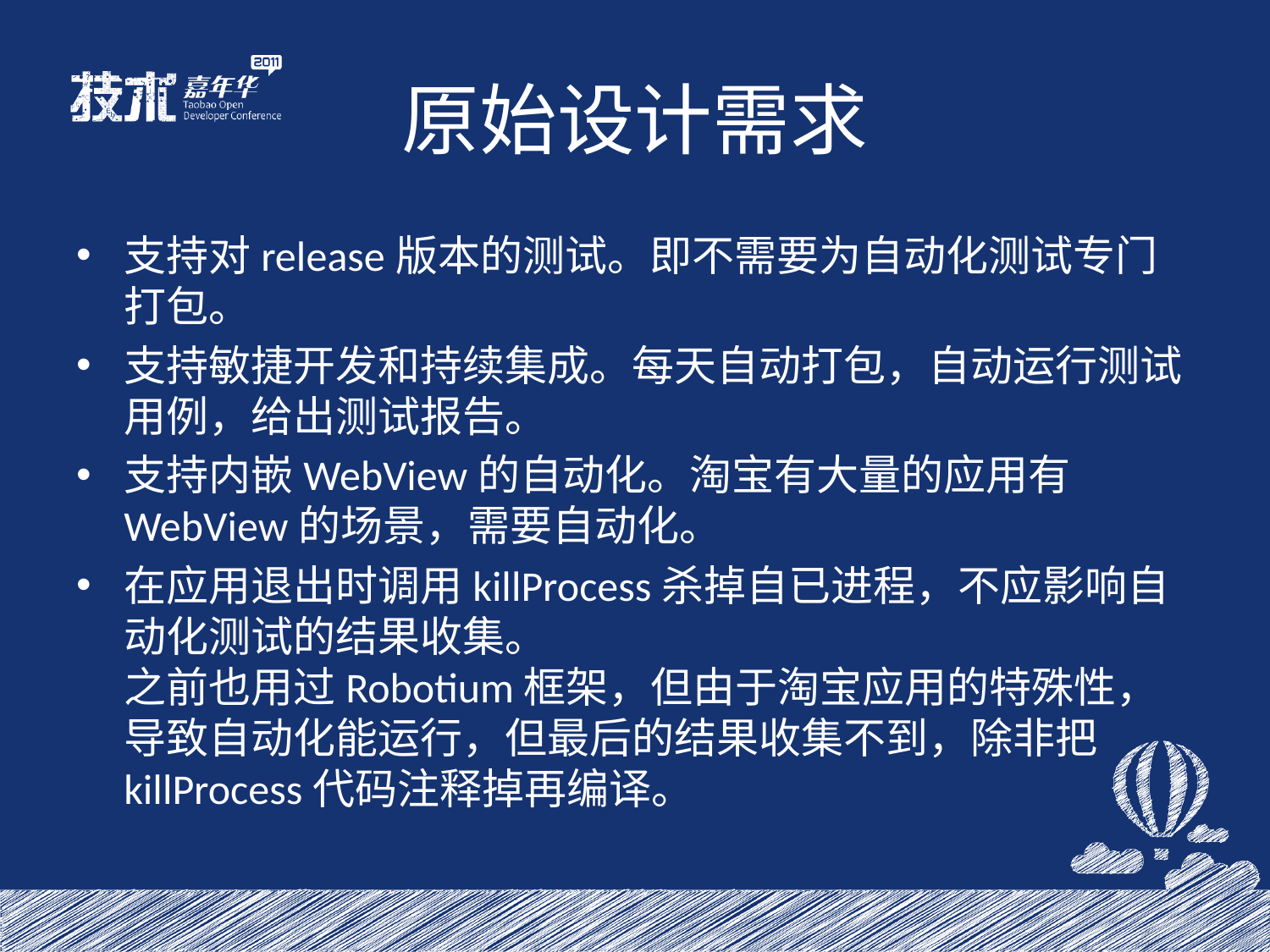

# 原始设计需求
支持对release版本的测试。即不需要为自动化测试专门打包。
支持敏捷开发和持续集成。每天自动打包，自动运行测试用例，给出测试报告。
支持内嵌WebView的自动化。淘宝有大量的应用有WebView的场景，需要自动化。
在应用退出时调用killProcess杀掉自已进程，不应影响自动化测试的结果收集。
之前也用过Robotium框架，但由于淘宝应用的特殊性，导致自动化能运行，但最后的结果收集不到，除非把killProcess代码注释掉再编译。